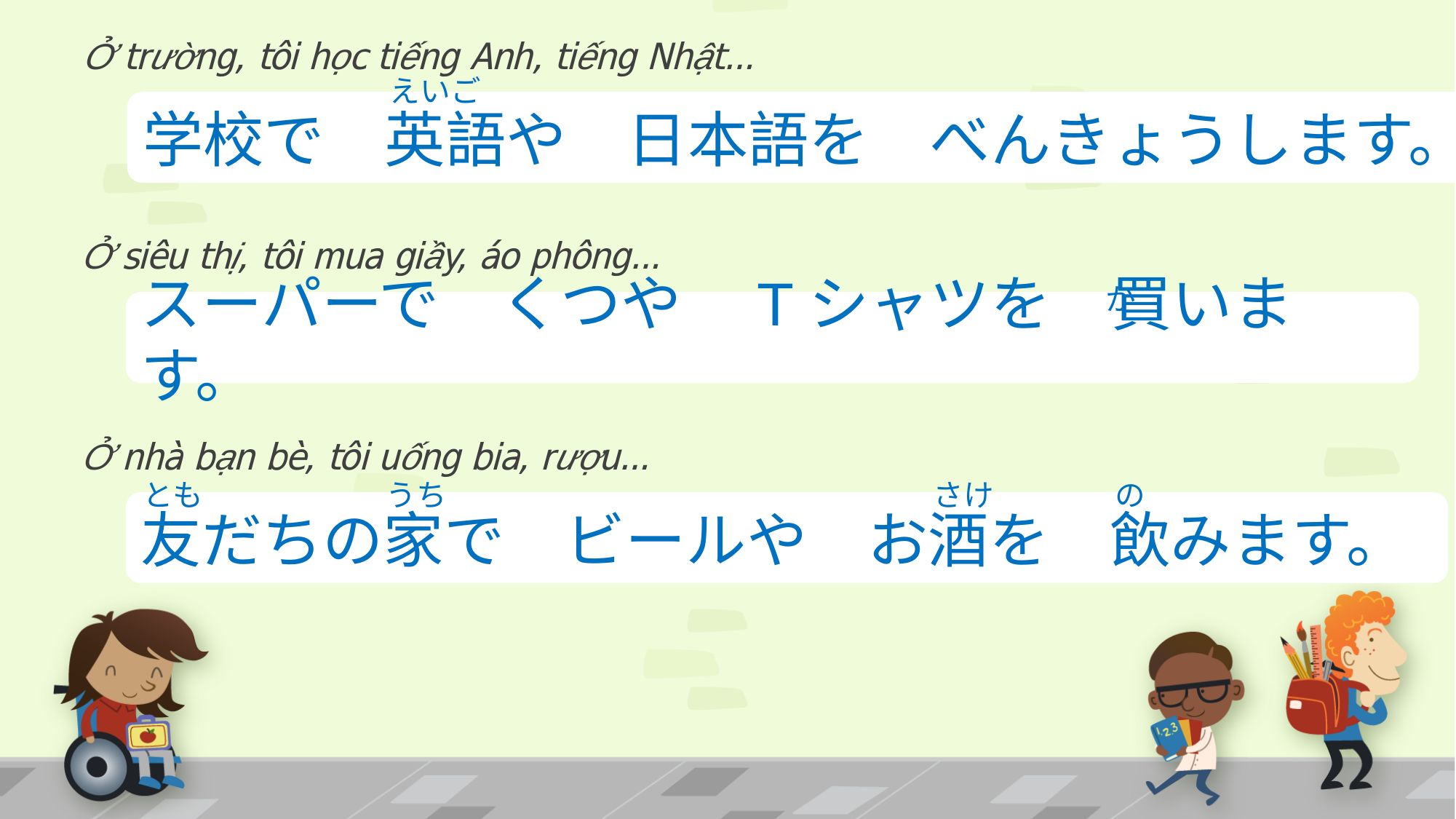

Ở trường, tôi học tiếng Anh, tiếng Nhật…
えいご
学校で　英語や　日本語を　べんきょうします。
Ở siêu thị, tôi mua giầy, áo phông…
か
スーパーで　くつや　Tシャツを　買います。
Ở nhà bạn bè, tôi uống bia, rượu…
とも　　　　　　うち　　　　　　　　　　　　　　　　さけ　　　　の
友だちの家で　ビールや　お酒を　飲みます。